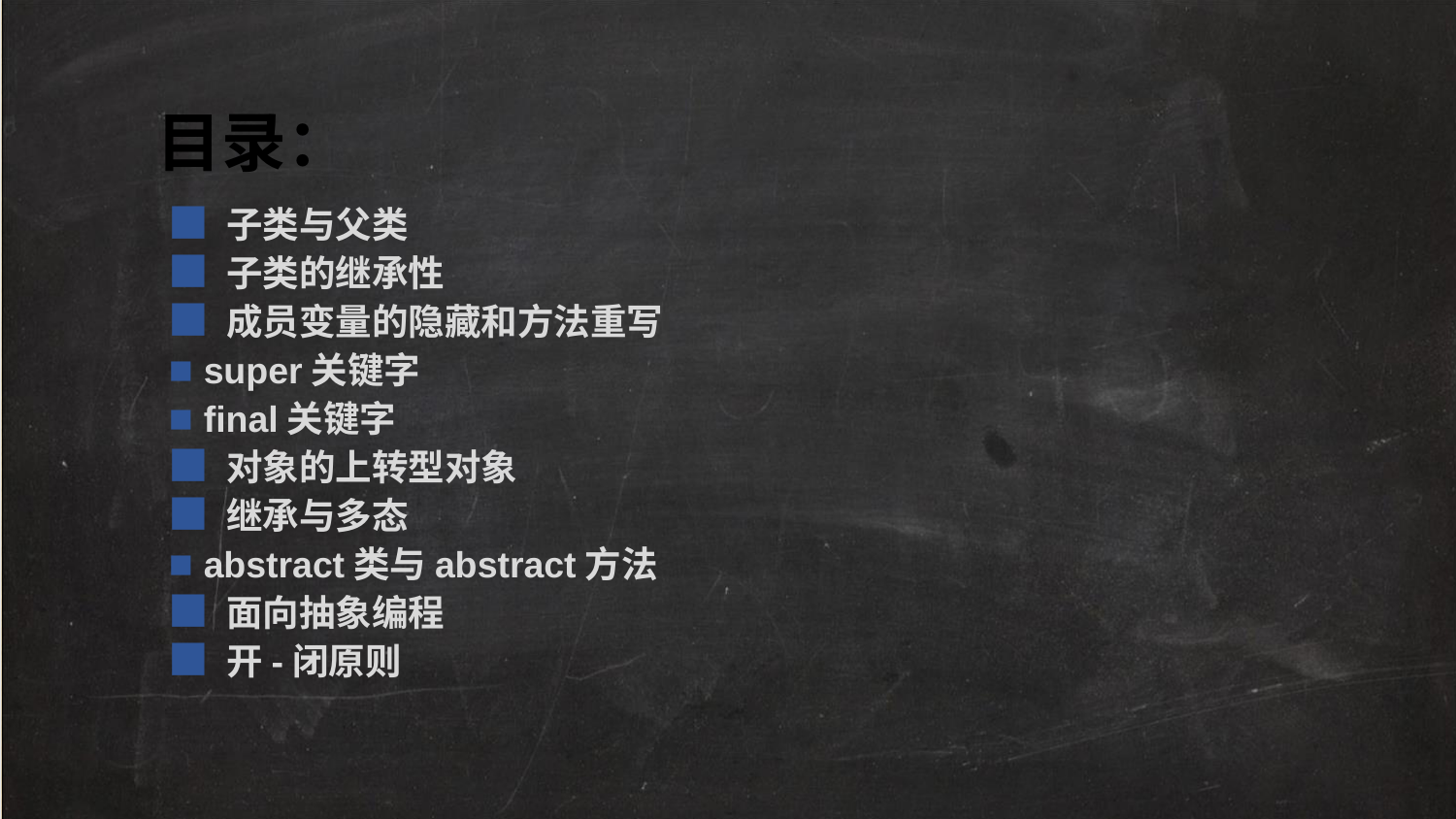

目录：
■ 子类与父类
■ 子类的继承性
■ 成员变量的隐藏和方法重写
■ super关键字
■ final关键字
■ 对象的上转型对象
■ 继承与多态
■ abstract类与abstract方法
■ 面向抽象编程
■ 开-闭原则